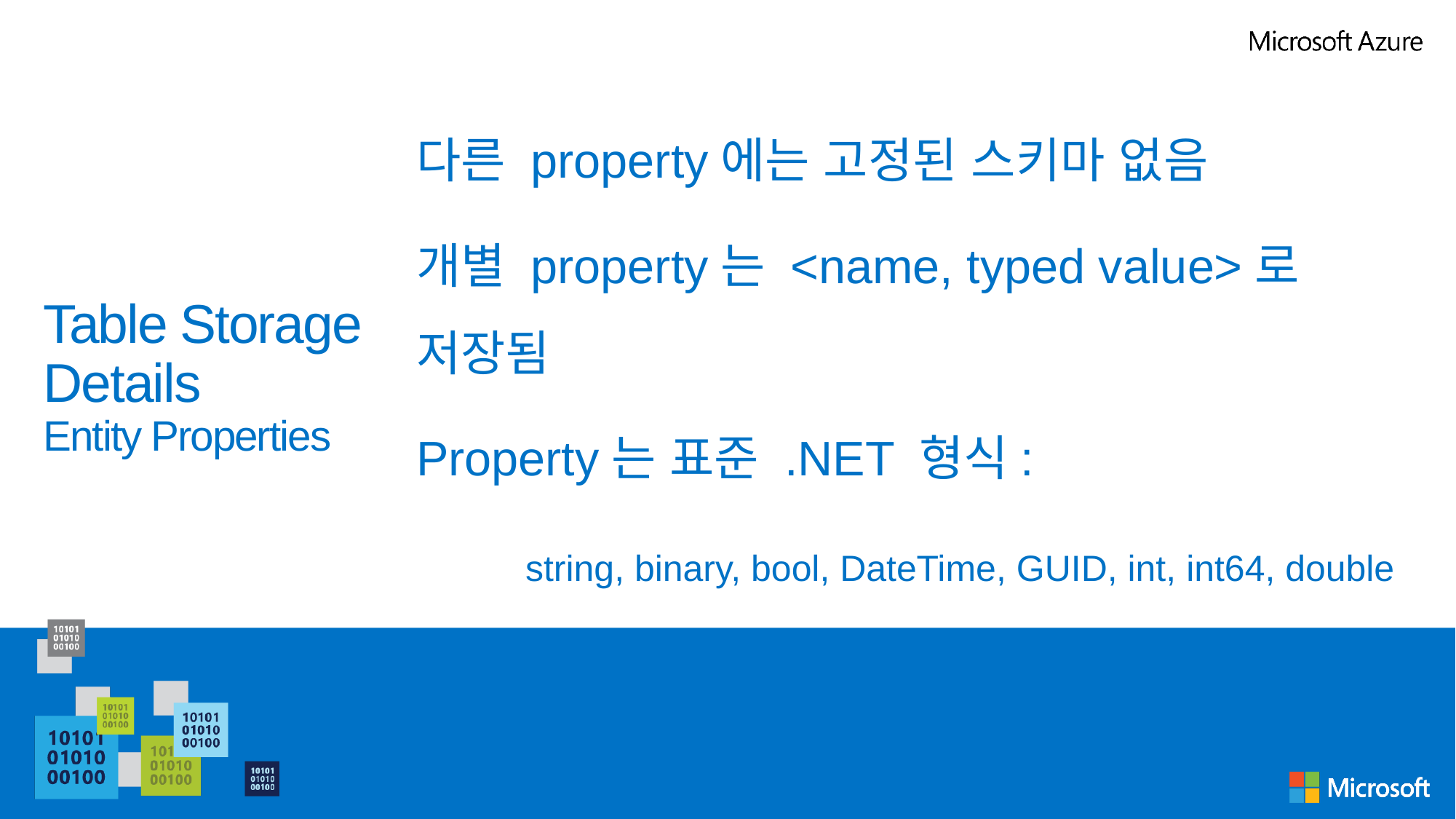

다른 property에는 고정된 스키마 없음
개별 property는 <name, typed value>로 저장됨
Property는 표준 .NET 형식:
	string, binary, bool, DateTime, GUID, int, int64, double
# Table Storage Details Entity Properties